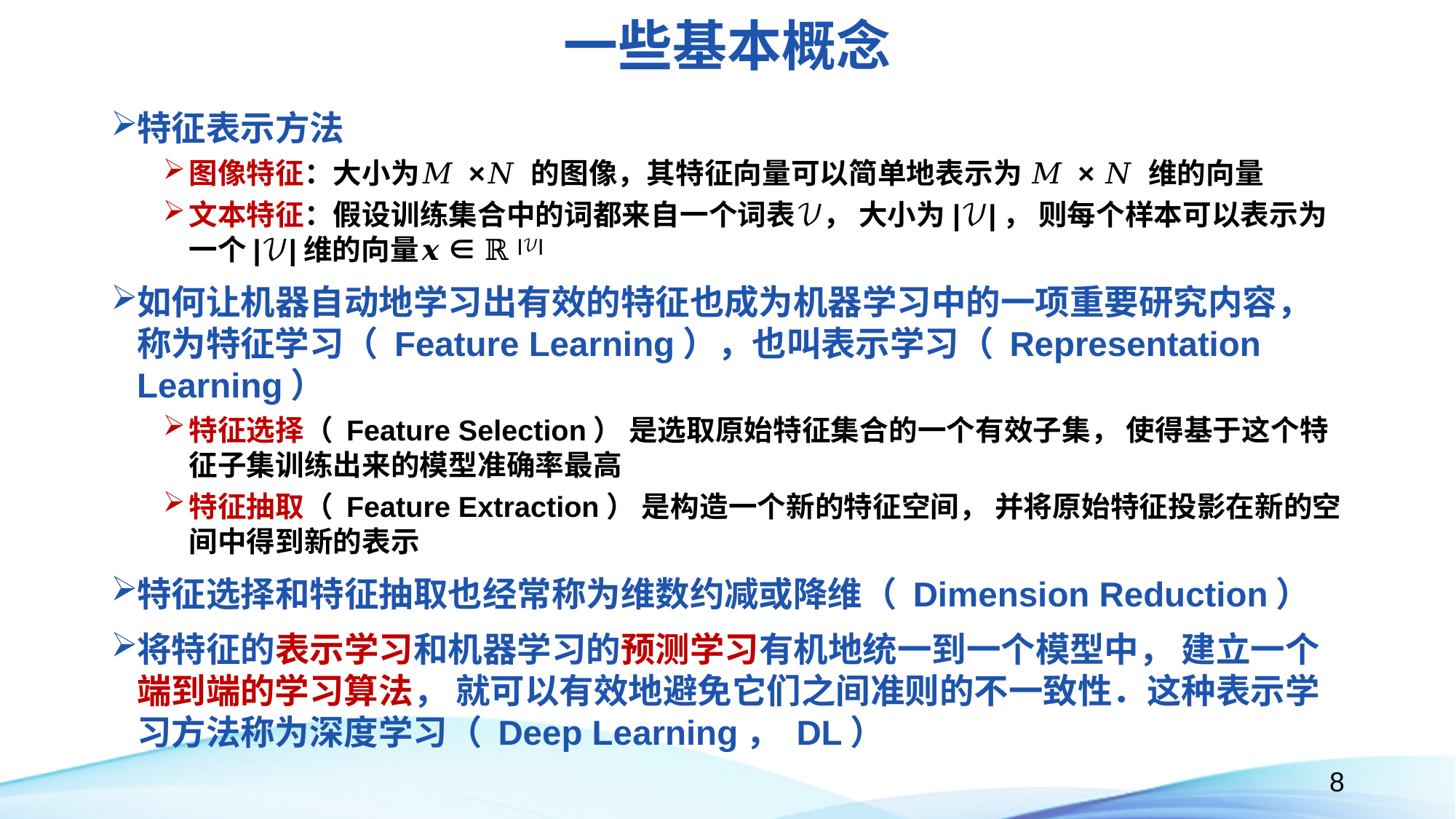

# 一些基本概念
特征表示方法
图像特征：大小为𝑀 ×𝑁 的图像，其特征向量可以简单地表示为 𝑀 × 𝑁 维的向量
文本特征：假设训练集合中的词都来自一个词表𝒱， 大小为|𝒱|， 则每个样本可以表示为一个|𝒱|维的向量𝒙 ∈ ℝ|𝒱|
如何让机器自动地学习出有效的特征也成为机器学习中的一项重要研究内容， 称为特征学习（ Feature Learning），也叫表示学习（ Representation Learning）
特征选择（ Feature Selection） 是选取原始特征集合的一个有效子集， 使得基于这个特征子集训练出来的模型准确率最高
特征抽取（ Feature Extraction） 是构造一个新的特征空间， 并将原始特征投影在新的空间中得到新的表示
特征选择和特征抽取也经常称为维数约减或降维（ Dimension Reduction）
将特征的表示学习和机器学习的预测学习有机地统一到一个模型中， 建立一个端到端的学习算法， 就可以有效地避免它们之间准则的不一致性．这种表示学习方法称为深度学习（ Deep Learning， DL）
8